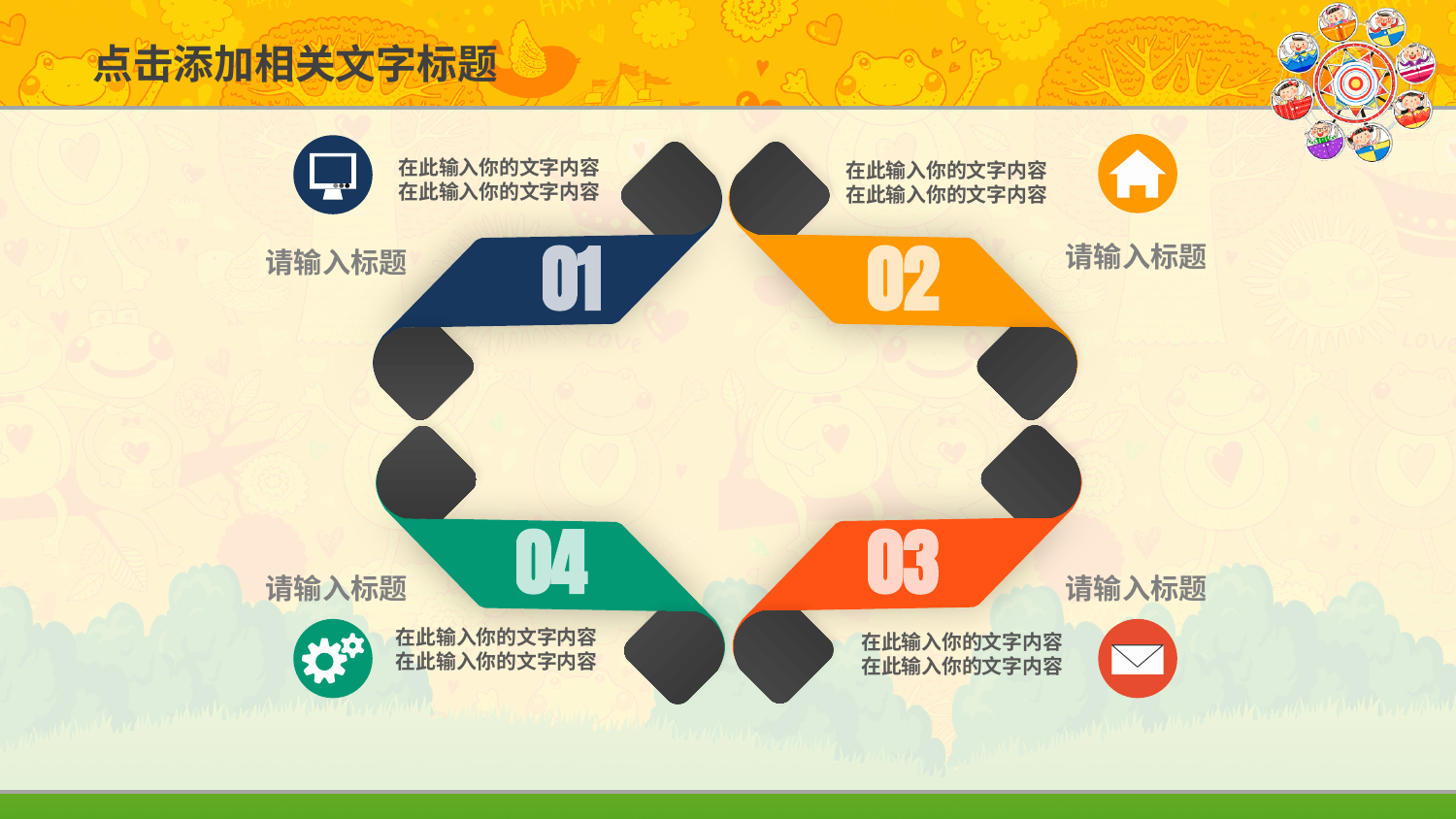

02

在此输入你的文字内容
在此输入你的文字内容
在此输入你的文字内容
在此输入你的文字内容

01

请输入标题
请输入标题

04

03

请输入标题
请输入标题

在此输入你的文字内容
在此输入你的文字内容

在此输入你的文字内容
在此输入你的文字内容